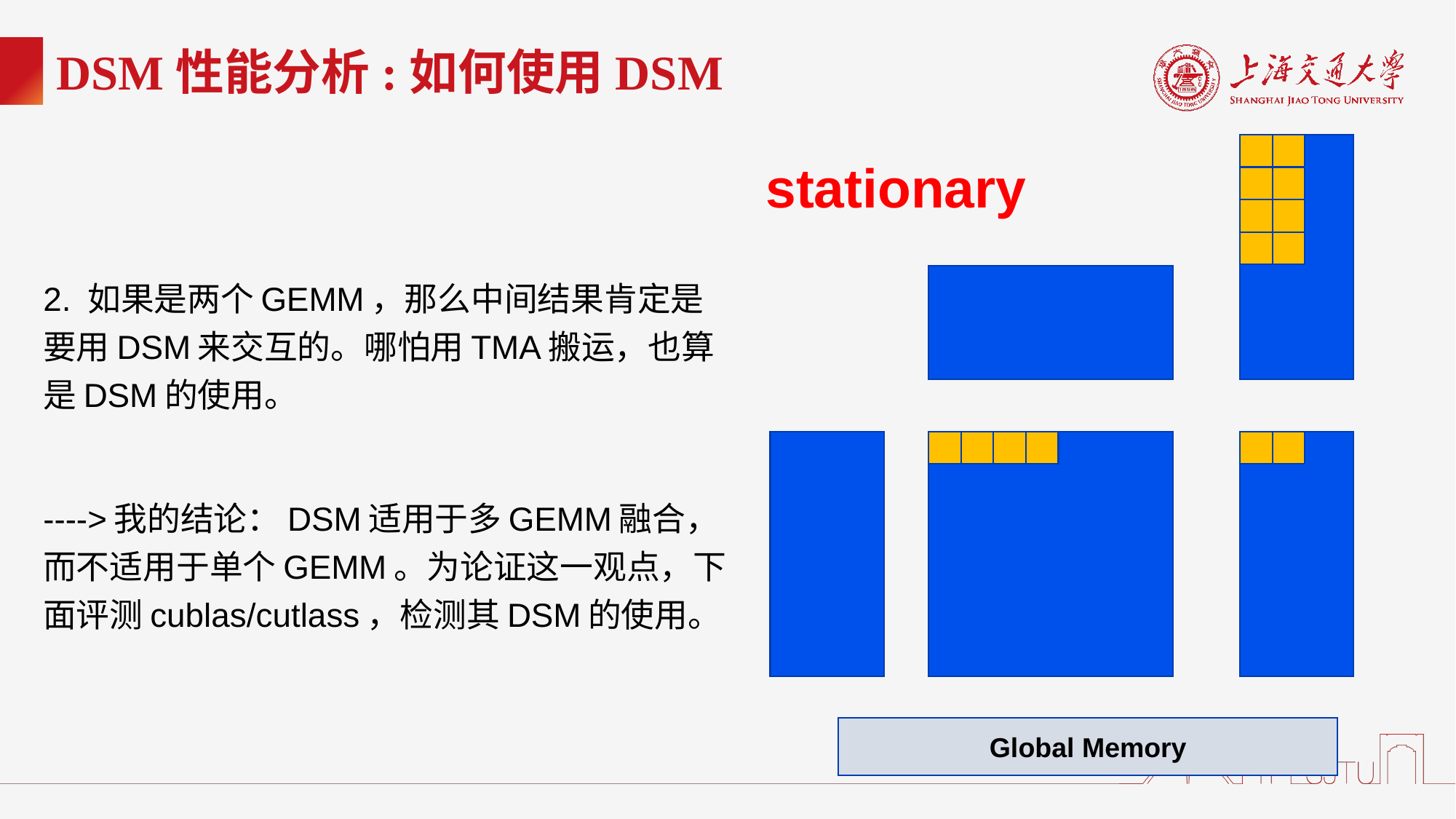

# DSM性能分析:如何使用DSM

stationary

Global Memory
2. 如果是两个GEMM，那么中间结果肯定是要用DSM来交互的。哪怕用TMA搬运，也算是DSM的使用。

---->我的结论：DSM适用于多GEMM融合，而不适用于单个GEMM。为论证这一观点，下面评测cublas/cutlass，检测其DSM的使用。